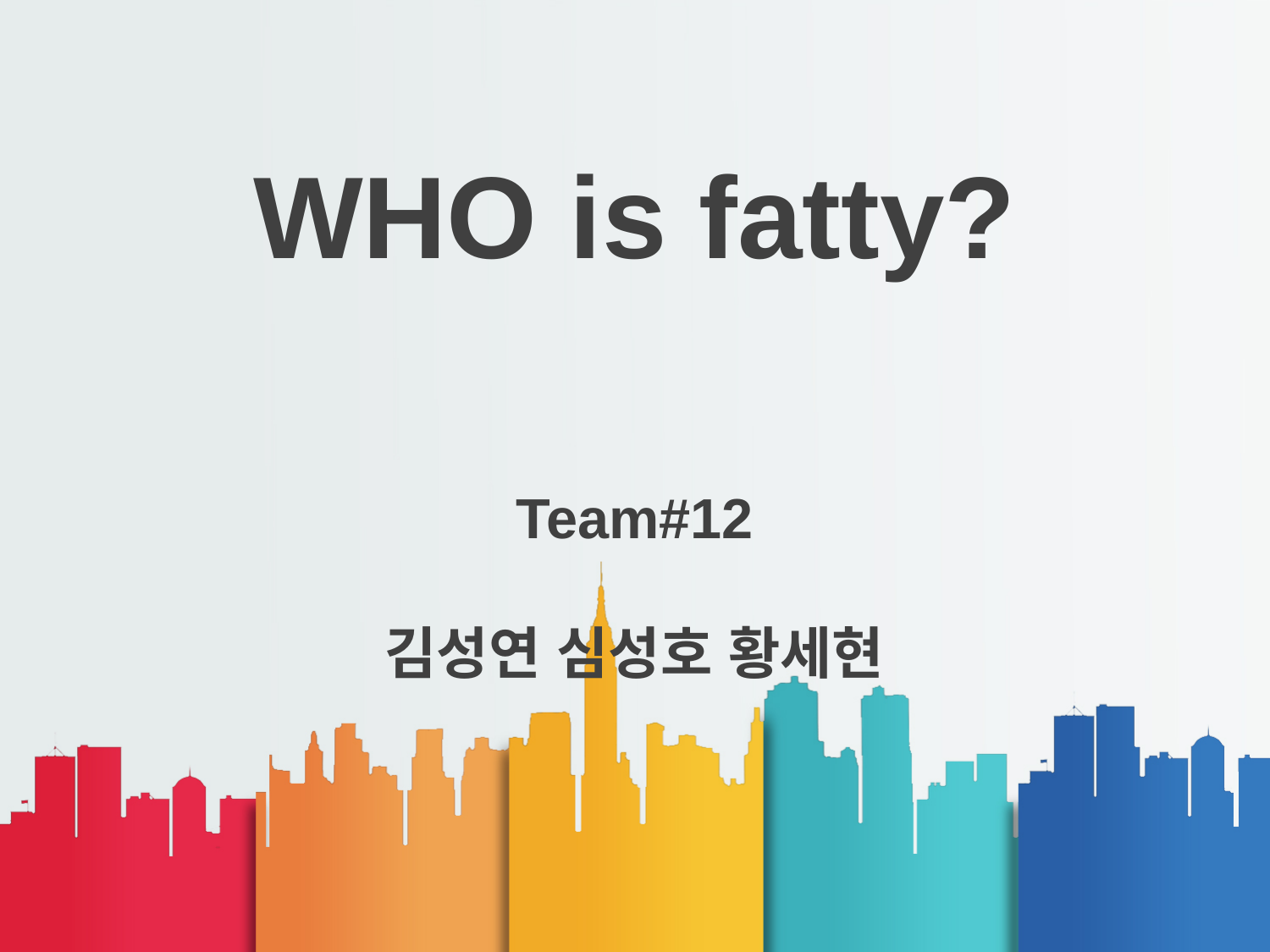

WHO is fatty?
Team#12

김성연 심성호 황세현